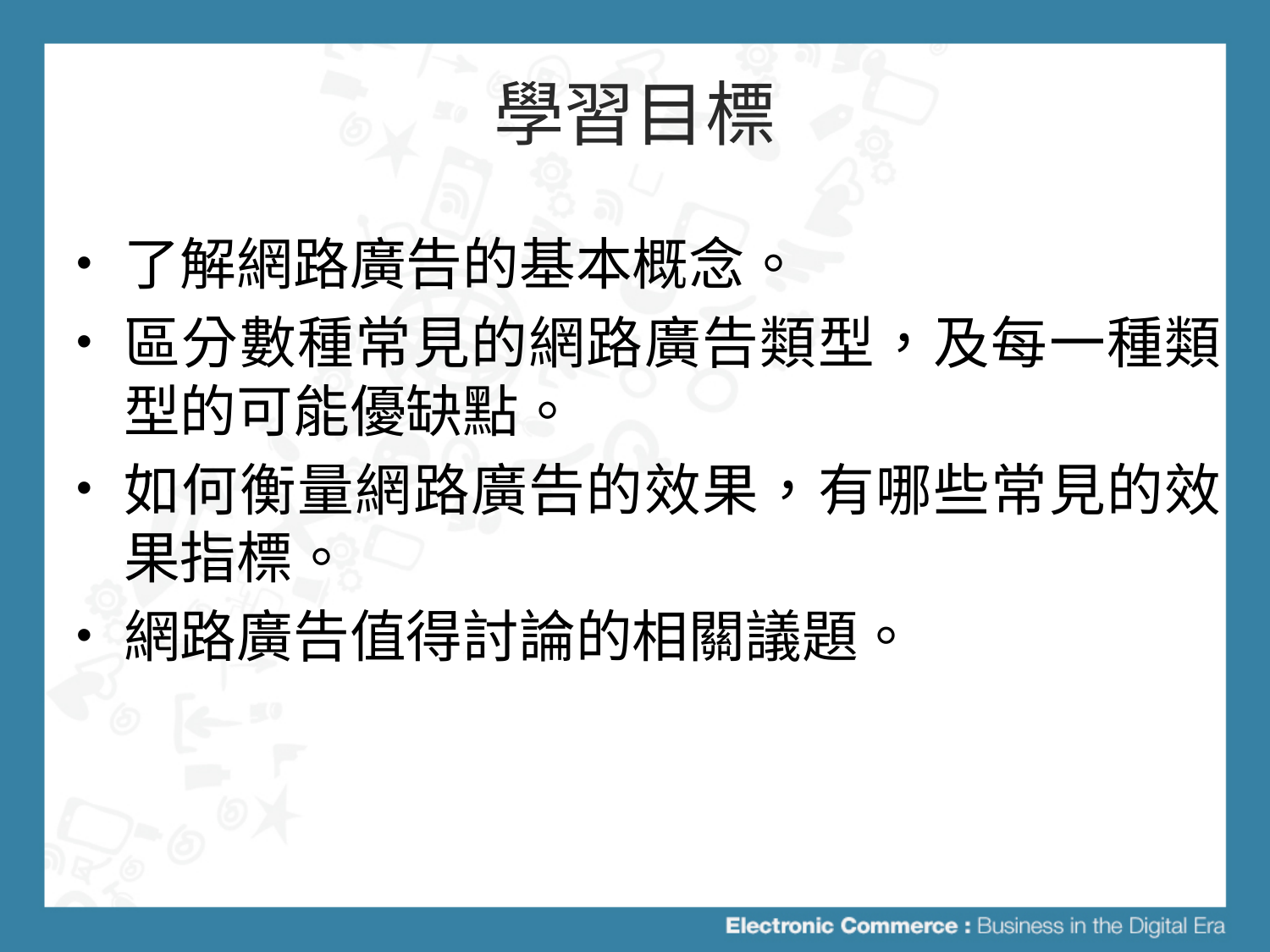

# 學習目標
了解網路廣告的基本概念。
區分數種常見的網路廣告類型，及每一種類型的可能優缺點。
如何衡量網路廣告的效果，有哪些常見的效果指標。
網路廣告值得討論的相關議題。